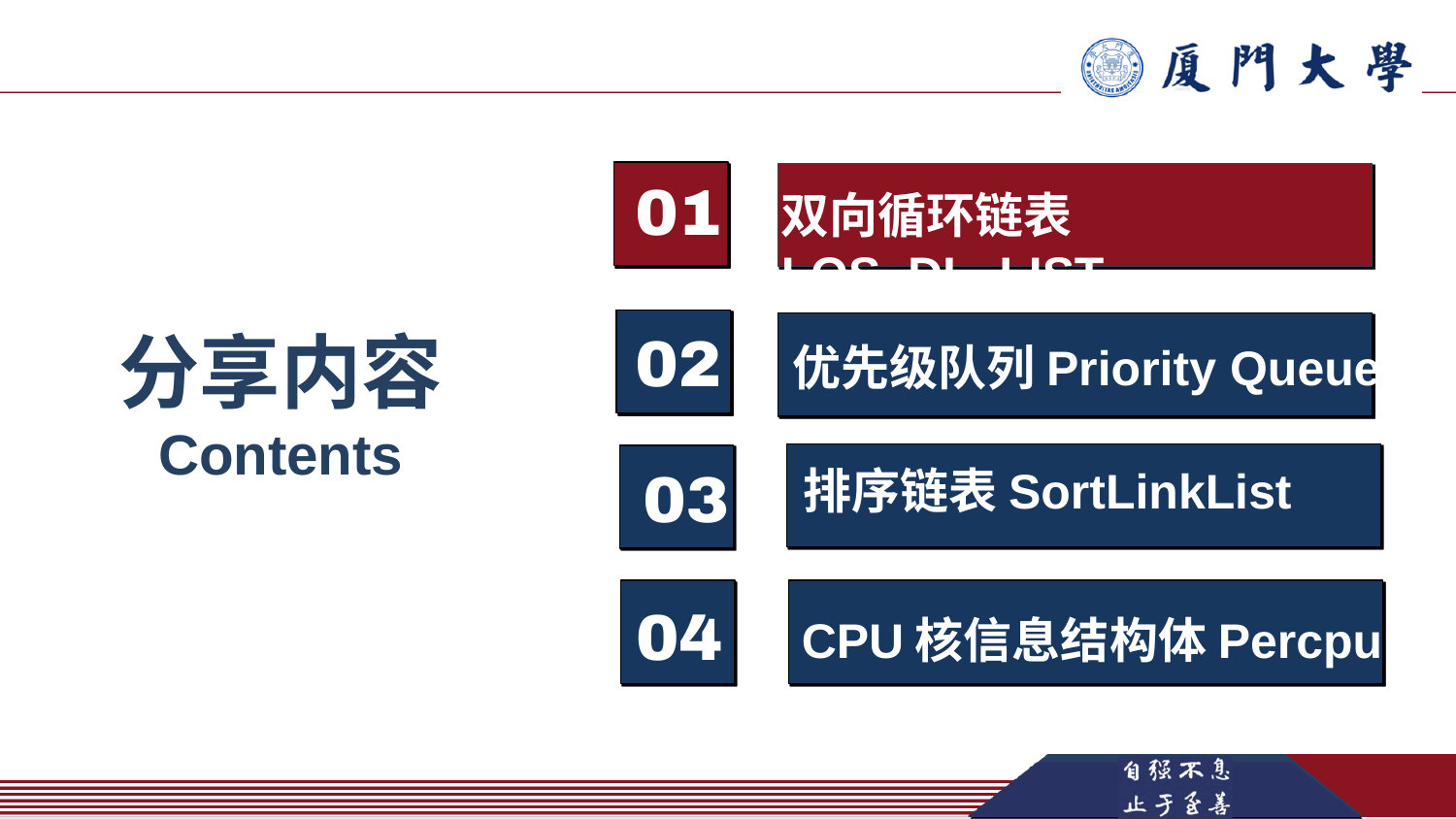

01

双向循环链表LOS_DL_LIST

分享内容
Contents
02
优先级队列Priority Queue

03
排序链表SortLinkList

04
CPU核信息结构体Percpu